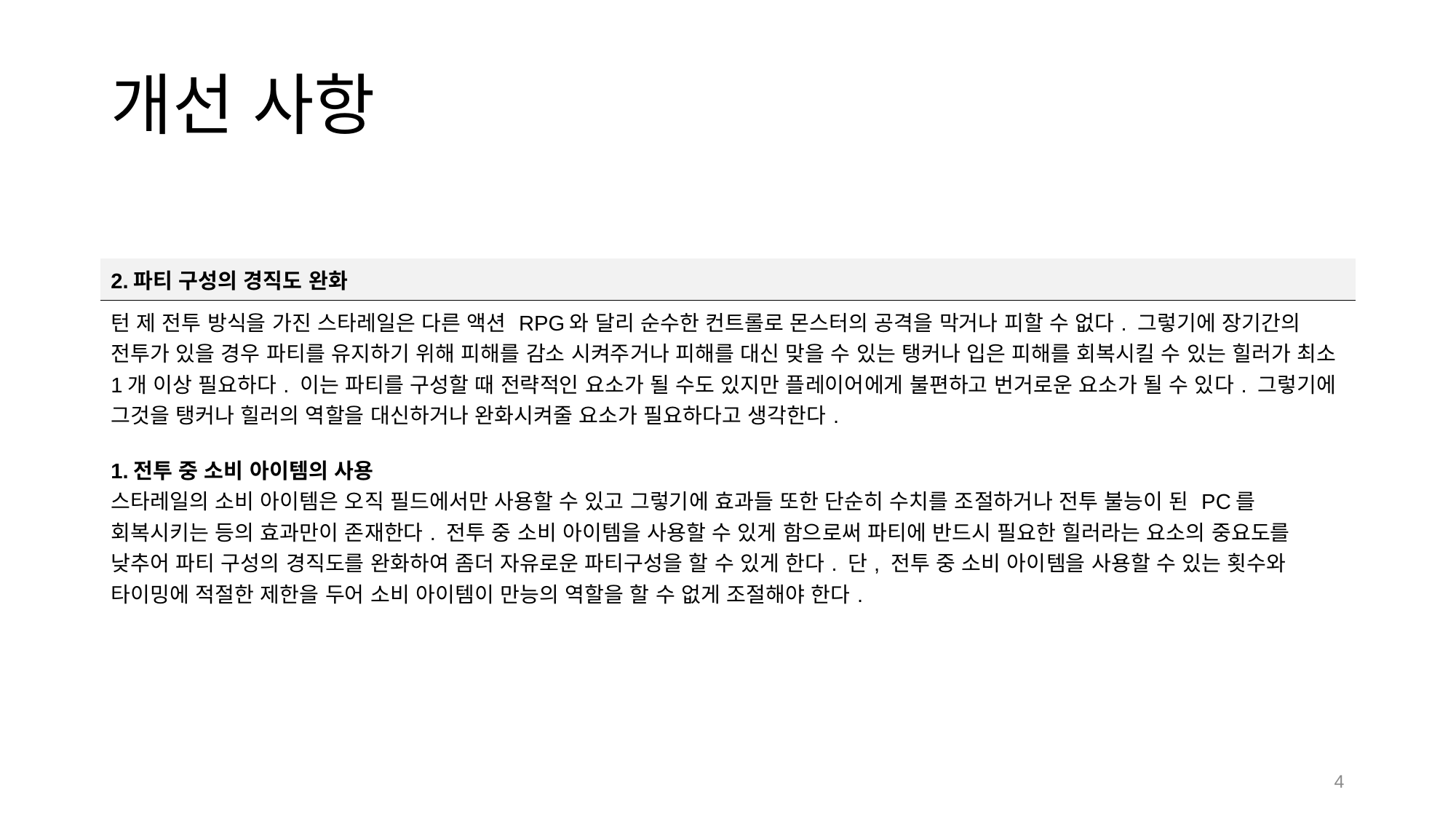

# 개선 사항
| 2.파티 구성의 경직도 완화 |
| --- |
| 턴 제 전투 방식을 가진 스타레일은 다른 액션 RPG와 달리 순수한 컨트롤로 몬스터의 공격을 막거나 피할 수 없다. 그렇기에 장기간의 전투가 있을 경우 파티를 유지하기 위해 피해를 감소 시켜주거나 피해를 대신 맞을 수 있는 탱커나 입은 피해를 회복시킬 수 있는 힐러가 최소 1개 이상 필요하다. 이는 파티를 구성할 때 전략적인 요소가 될 수도 있지만 플레이어에게 불편하고 번거로운 요소가 될 수 있다. 그렇기에 그것을 탱커나 힐러의 역할을 대신하거나 완화시켜줄 요소가 필요하다고 생각한다. 1.전투 중 소비 아이템의 사용 스타레일의 소비 아이템은 오직 필드에서만 사용할 수 있고 그렇기에 효과들 또한 단순히 수치를 조절하거나 전투 불능이 된 PC를 회복시키는 등의 효과만이 존재한다. 전투 중 소비 아이템을 사용할 수 있게 함으로써 파티에 반드시 필요한 힐러라는 요소의 중요도를 낮추어 파티 구성의 경직도를 완화하여 좀더 자유로운 파티구성을 할 수 있게 한다. 단, 전투 중 소비 아이템을 사용할 수 있는 횟수와 타이밍에 적절한 제한을 두어 소비 아이템이 만능의 역할을 할 수 없게 조절해야 한다. |
4